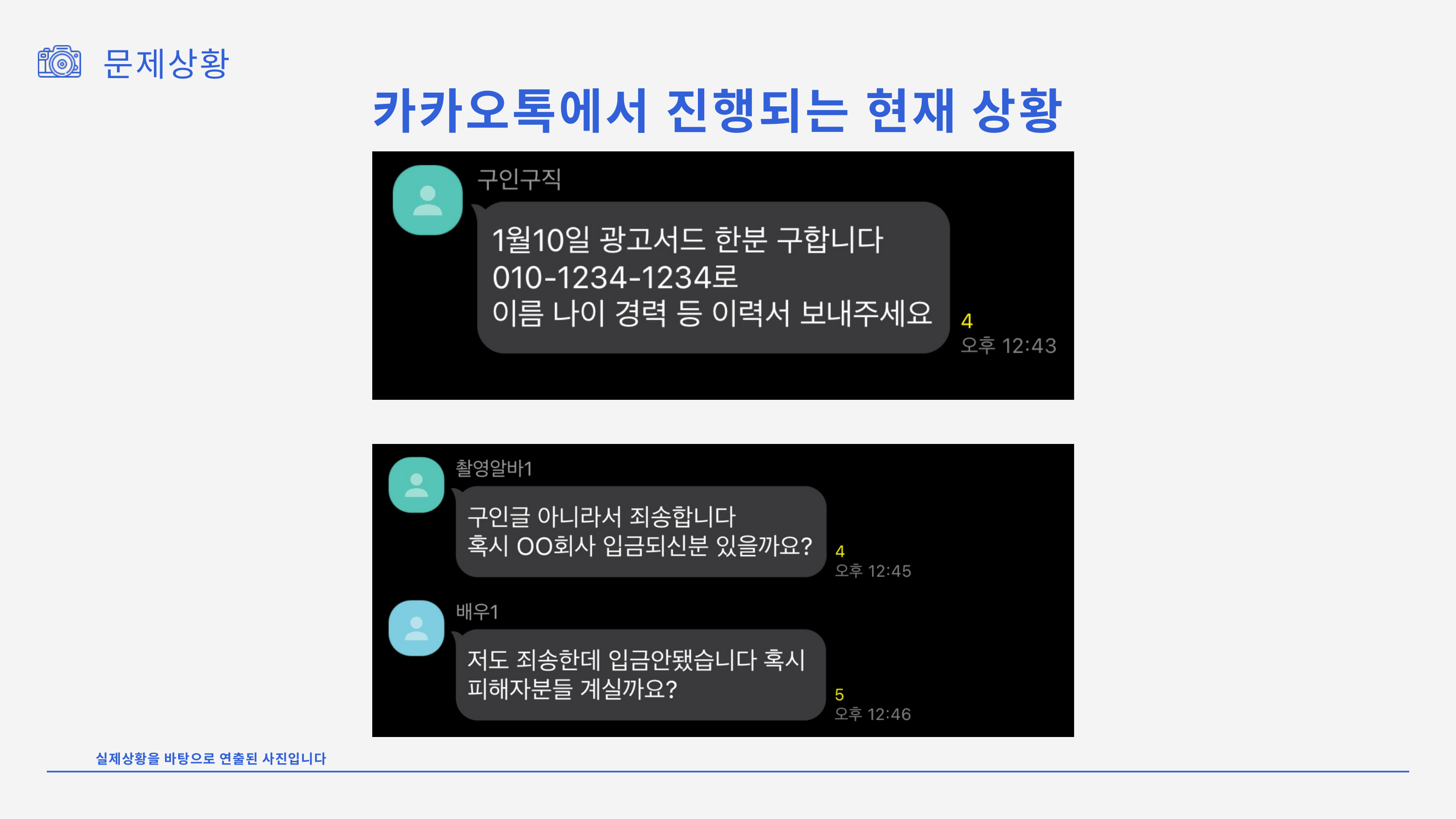

문제상황
카카오톡에서 진행되는 현재 상황

실제상황을 바탕으로 연출된 사진입니다